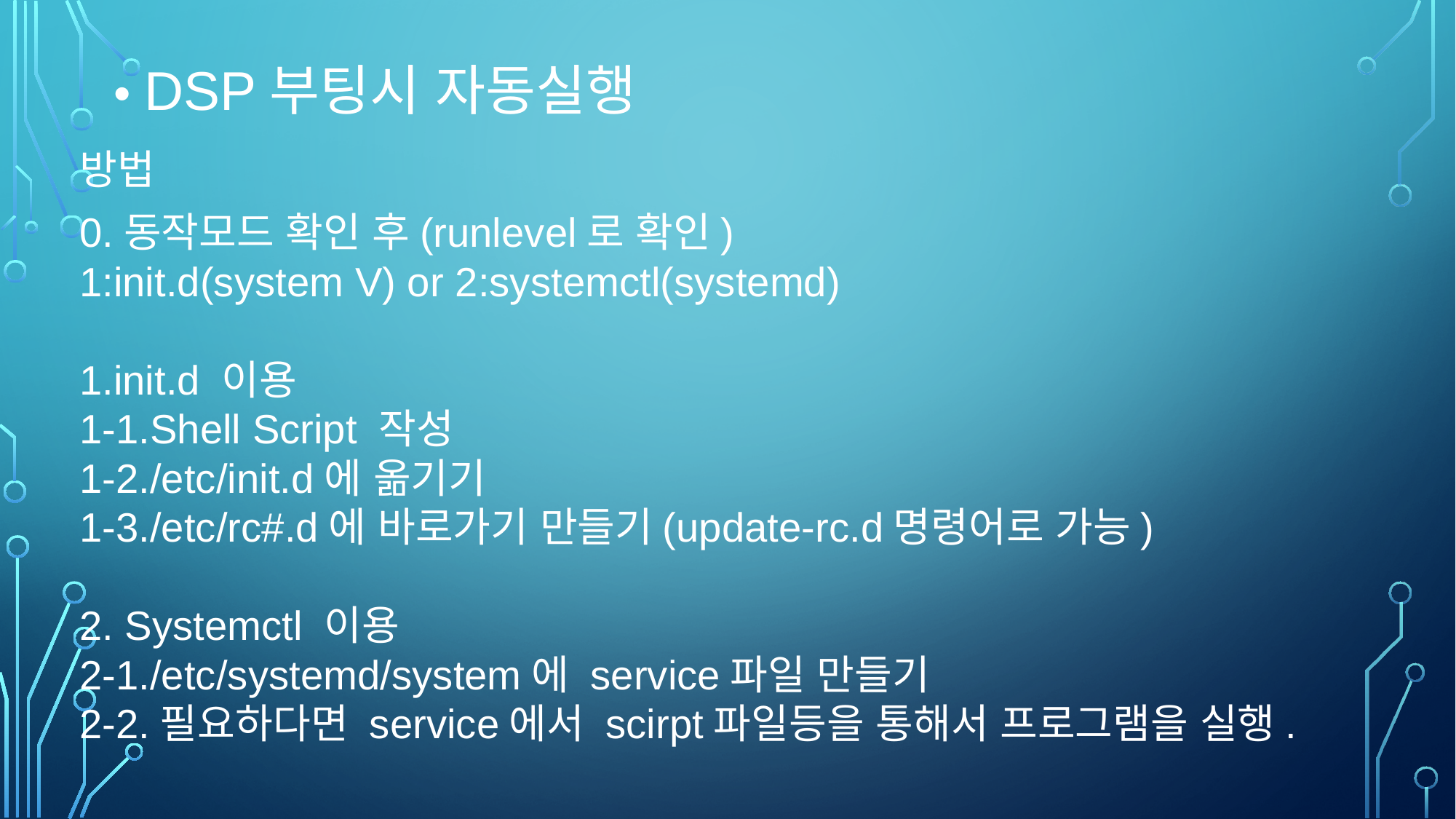

• DSP부팅시 자동실행
방법
0.동작모드 확인 후(runlevel로 확인)
1:init.d(system V) or 2:systemctl(systemd)

1.init.d 이용
1-1.Shell Script 작성
1-2./etc/init.d에 옮기기
1-3./etc/rc#.d에 바로가기 만들기(update-rc.d명령어로 가능)

2. Systemctl 이용
2-1./etc/systemd/system에 service파일 만들기
2-2.필요하다면 service에서 scirpt파일등을 통해서 프로그램을 실행.